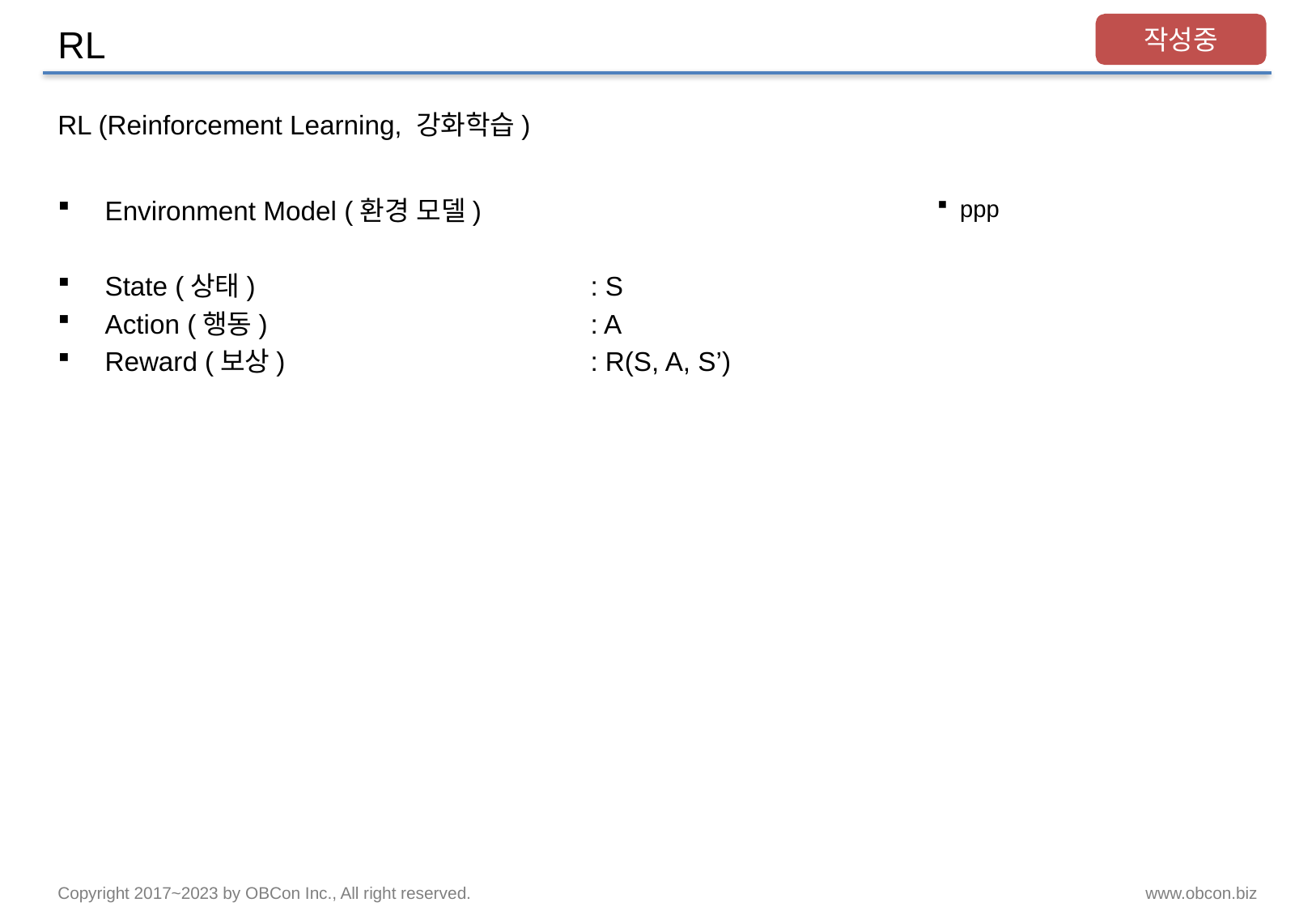

# RL
작성중
RL (Reinforcement Learning, 강화학습)
Environment Model (환경 모델)

State (상태)			: S
Action (행동)			: A
Reward (보상)			: R(S, A, S’)

ppp